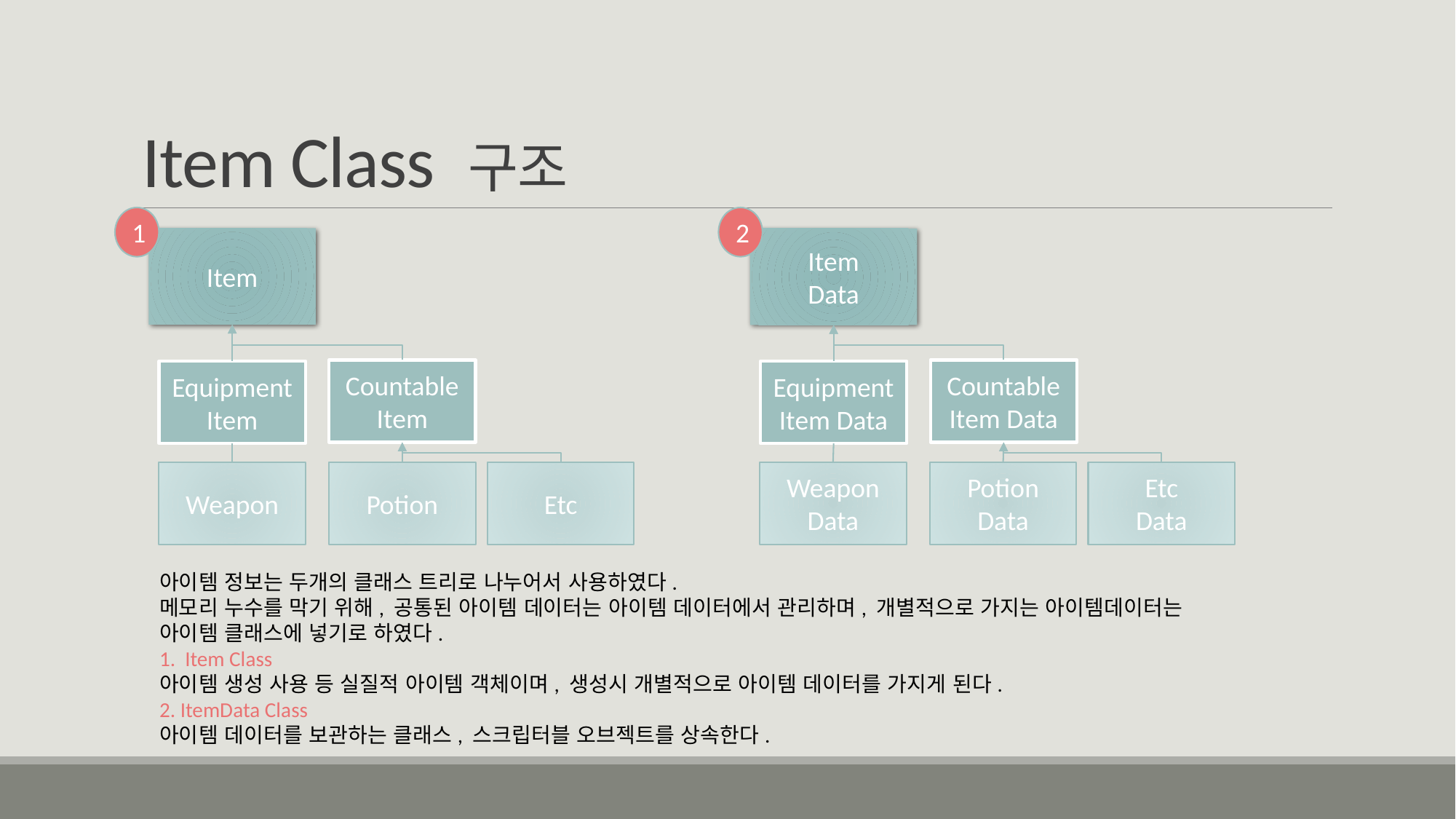

# Item Class 구조
2
1
Item
Item
Data
Countable
Item
Countable
Item Data
Equipment
Item
Equipment
Item Data
Weapon
Data
Potion
Data
Etc
Data
Weapon
Potion
Etc
아이템 정보는 두개의 클래스 트리로 나누어서 사용하였다.
메모리 누수를 막기 위해, 공통된 아이템 데이터는 아이템 데이터에서 관리하며, 개별적으로 가지는 아이템데이터는 아이템 클래스에 넣기로 하였다.
1.  Item Class
아이템 생성 사용 등 실질적 아이템 객체이며, 생성시 개별적으로 아이템 데이터를 가지게 된다.
2. ItemData Class
아이템 데이터를 보관하는 클래스, 스크립터블 오브젝트를 상속한다.